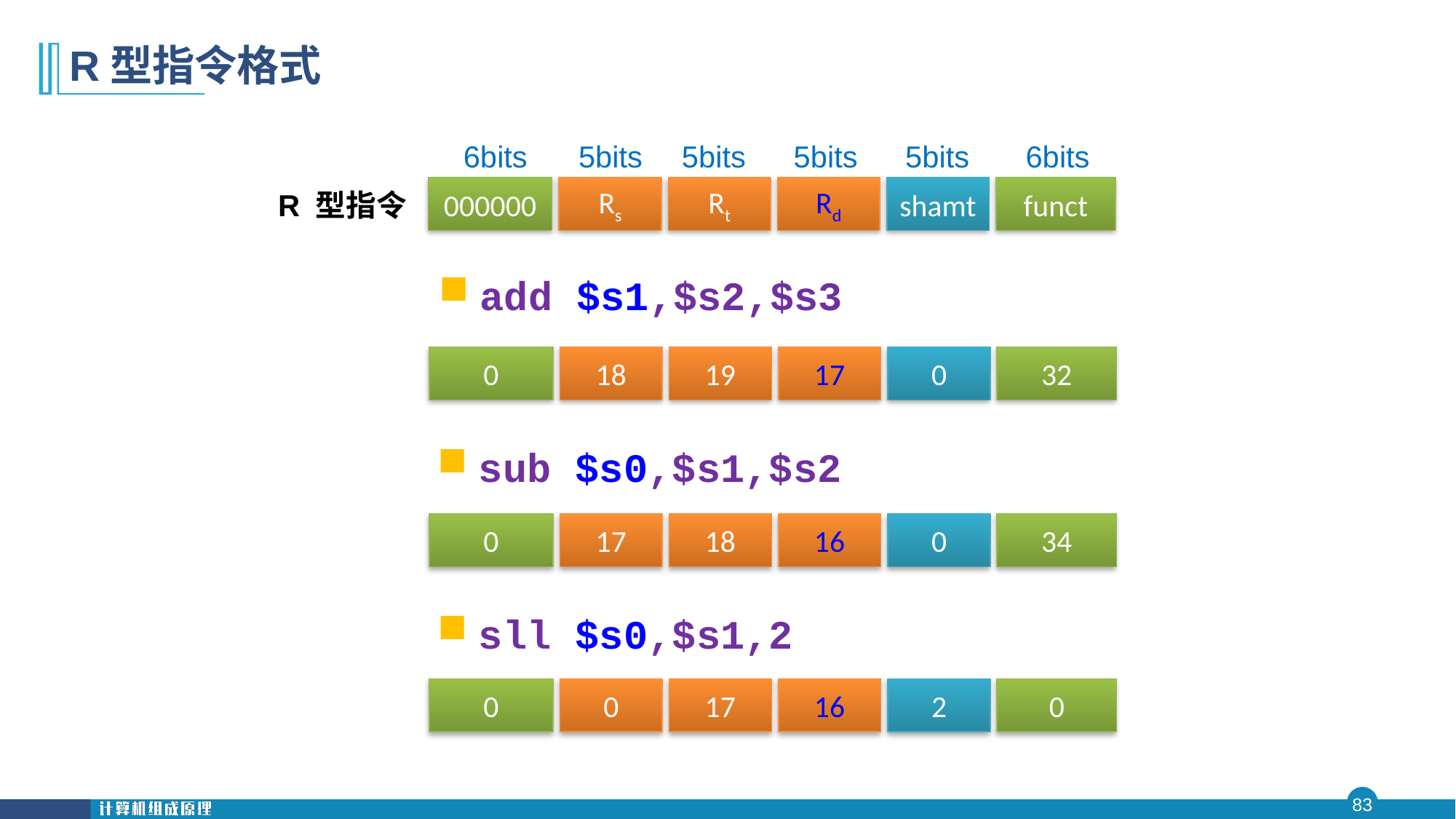

# R型指令格式
6bits
5bits
5bits
5bits
5bits
6bits
R 型指令
000000
Rs
Rt
Rd
shamt
funct
add $s1,$s2,$s3
0
18
19
17
0
32
sub $s0,$s1,$s2
0
17
18
16
0
34
sll $s0,$s1,2
0
0
17
16
2
0